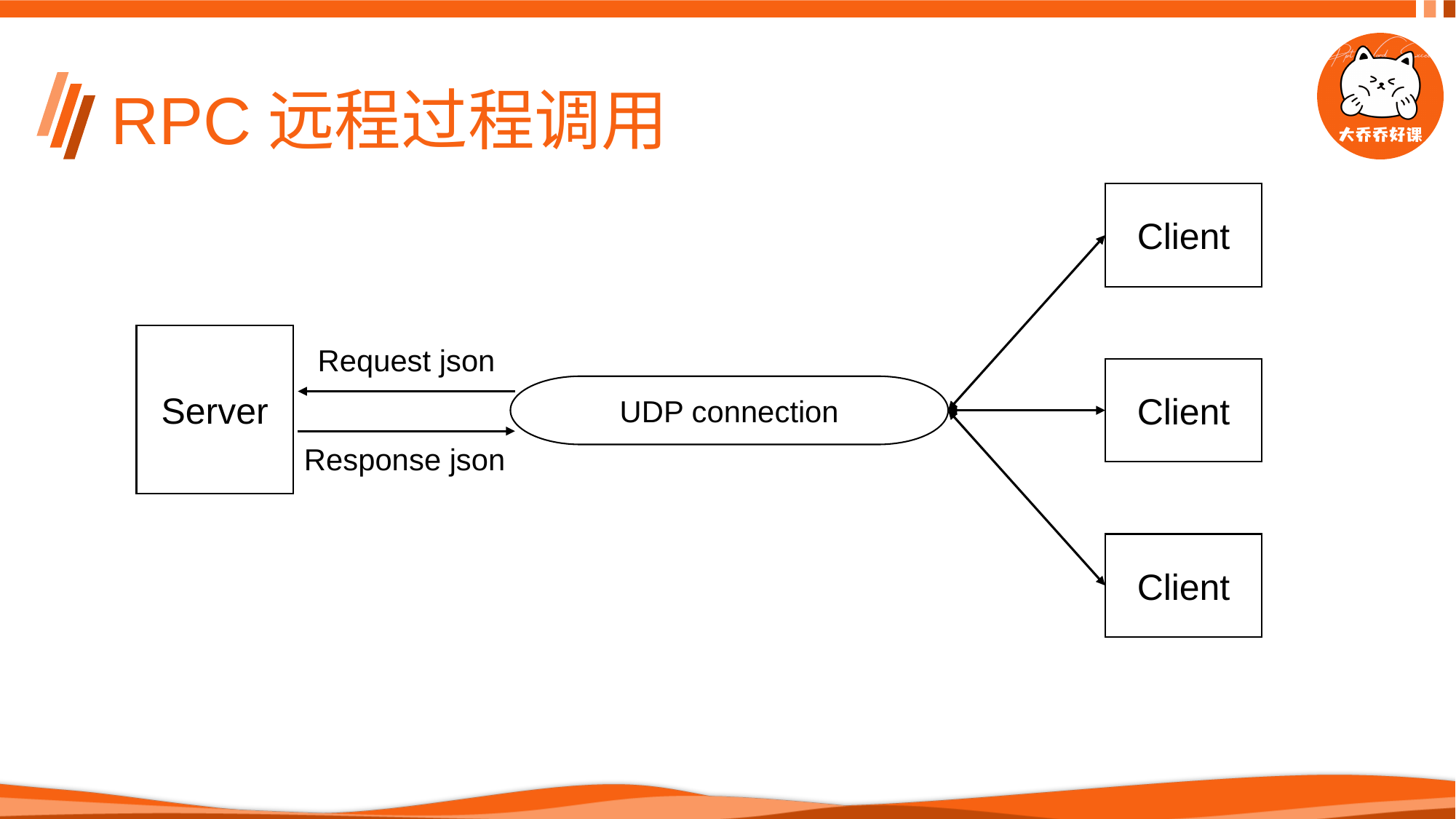

# RPC远程过程调用
Client
Server
Request json
Client
UDP connection
Client
Response json